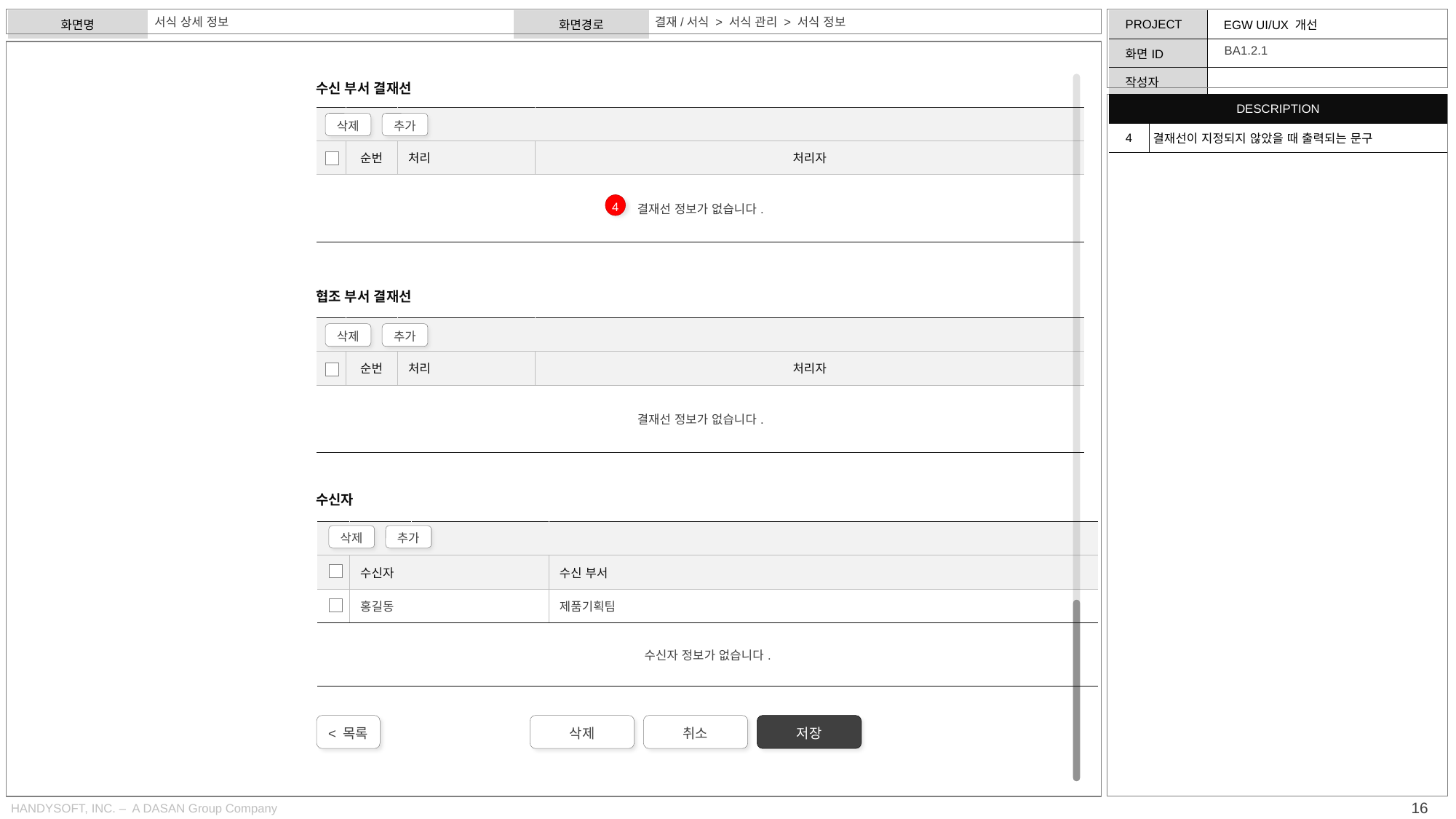

서식 상세 정보
결재/서식 > 서식 관리 > 서식 정보
BA1.2.1
수신 부서 결재선

| DESCRIPTION |  |
| --- | --- |
| 4 | 결재선이 지정되지 않았을 때 출력되는 문구 |
|  |  |  |  |  |
| --- | --- | --- | --- | --- |
|  | 순번 | 처리 | 처리자 |  |
| 결재선 정보가 없습니다. |  |  |  |  |
삭제
추가

4
협조 부서 결재선
|  |  |  |  |  |
| --- | --- | --- | --- | --- |
|  | 순번 | 처리 | 처리자 |  |
| 결재선 정보가 없습니다. |  |  |  |  |
삭제
추가

수신자
|  |  |  |  |  |
| --- | --- | --- | --- | --- |
|  | 수신자 |  | 수신 부서 |  |
|  | 홍길동 |  | 제품기획팀 |  |
| 수신자 정보가 없습니다. |  |  |  |  |
삭제
추가

< 목록
삭제
취소
저장